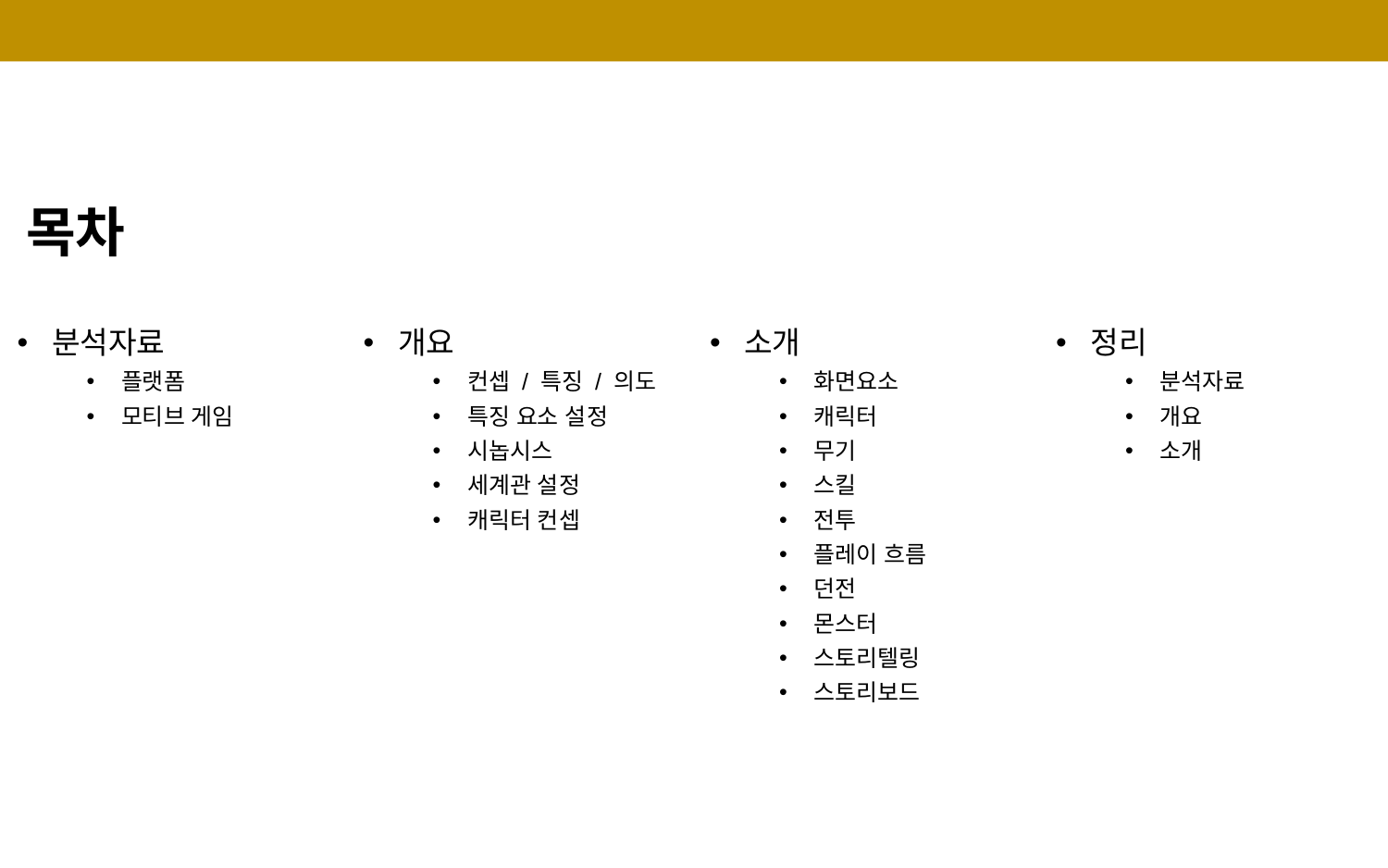

목차
분석자료
플랫폼
모티브 게임
개요
컨셉 / 특징 / 의도
특징 요소 설정
시놉시스
세계관 설정
캐릭터 컨셉
소개
화면요소
캐릭터
무기
스킬
전투
플레이 흐름
던전
몬스터
스토리텔링
스토리보드
정리
분석자료
개요
소개